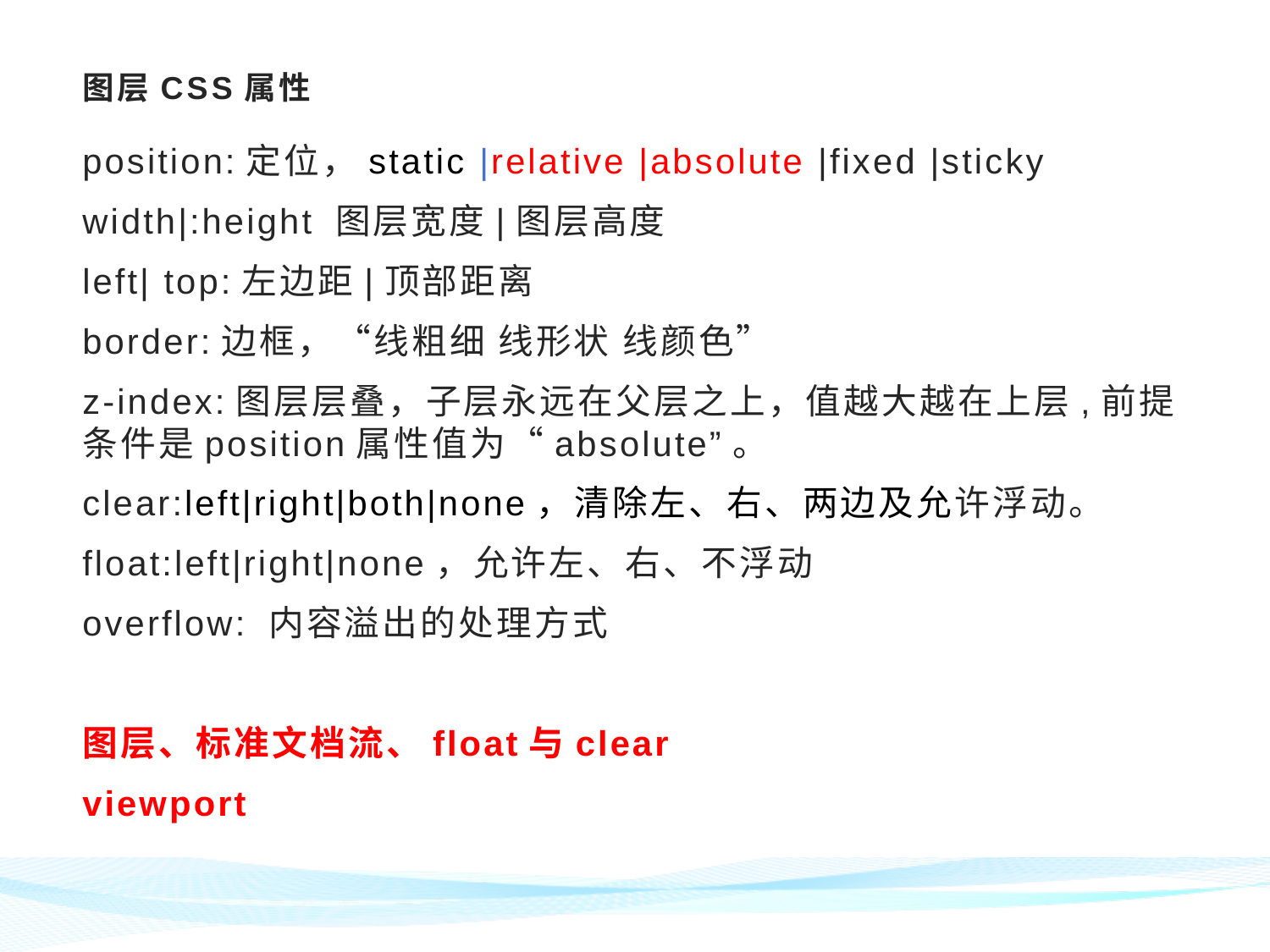

# 图层CSS属性
position:定位，static |relative |absolute |fixed |sticky
width|:height 图层宽度|图层高度
left| top:左边距|顶部距离
border:边框，“线粗细 线形状 线颜色”
z-index:图层层叠，子层永远在父层之上，值越大越在上层,前提条件是position属性值为“absolute”。
clear:left|right|both|none，清除左、右、两边及允许浮动。
float:left|right|none，允许左、右、不浮动
overflow: 内容溢出的处理方式

图层、标准文档流、float与clear
viewport